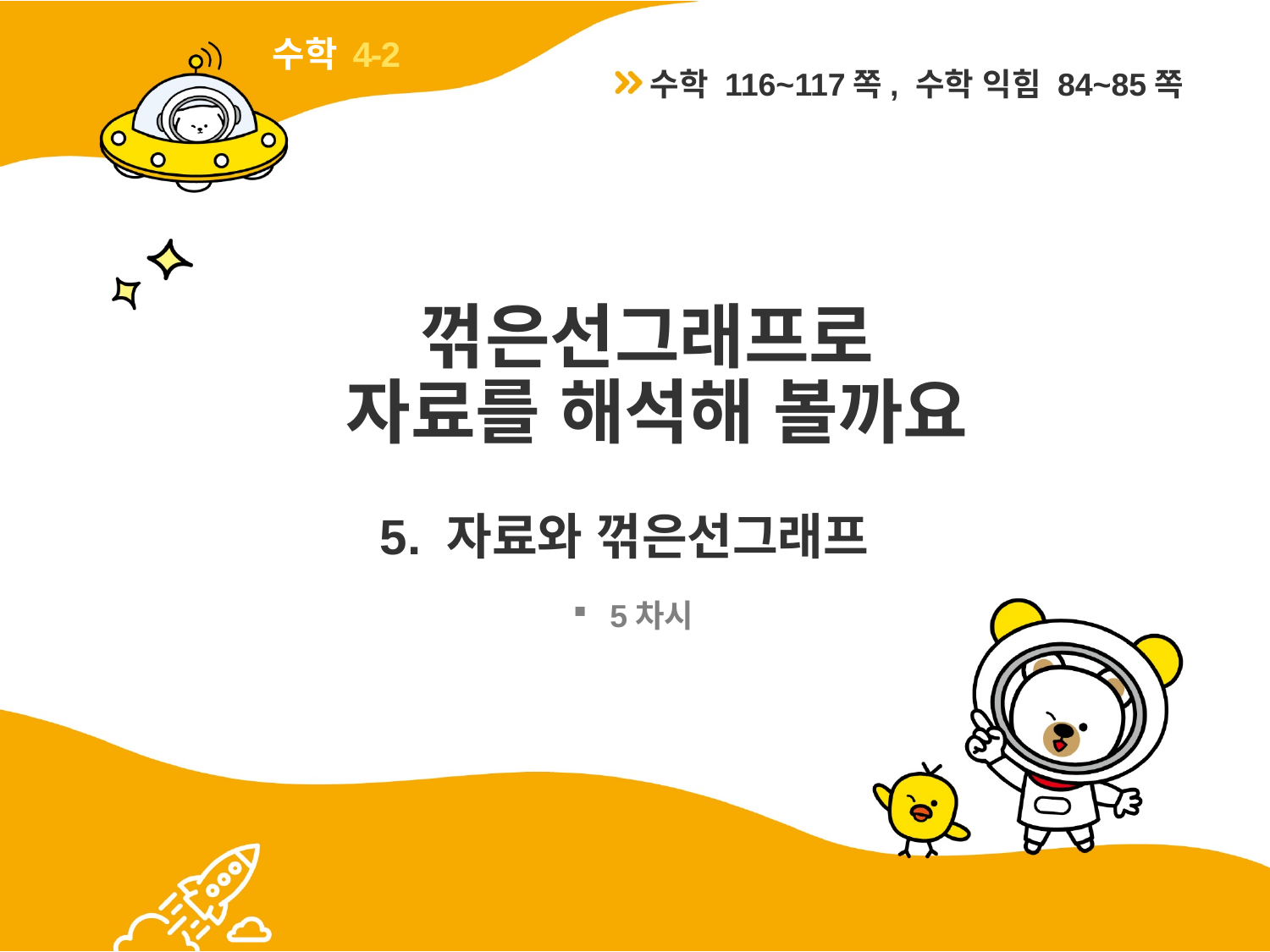

4-2
수학 116~117쪽, 수학 익힘 84~85쪽
# 꺾은선그래프로 자료를 해석해 볼까요
5. 자료와 꺾은선그래프
5차시